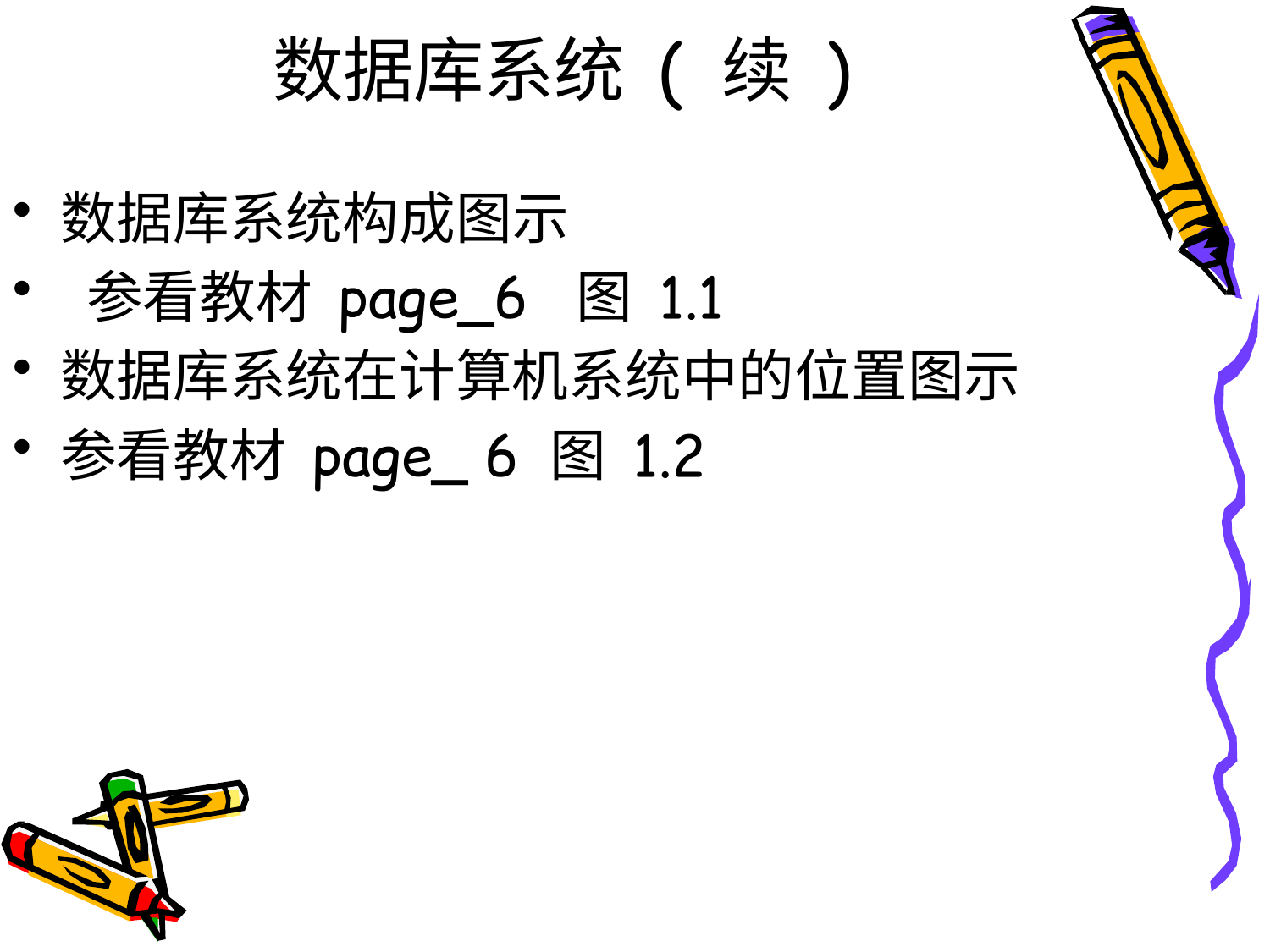

# 数据库系统 ( 续 )
数据库系统构成图示
 参看教材 page_6  图 1.1
数据库系统在计算机系统中的位置图示
参看教材 page_ 6 图 1.2